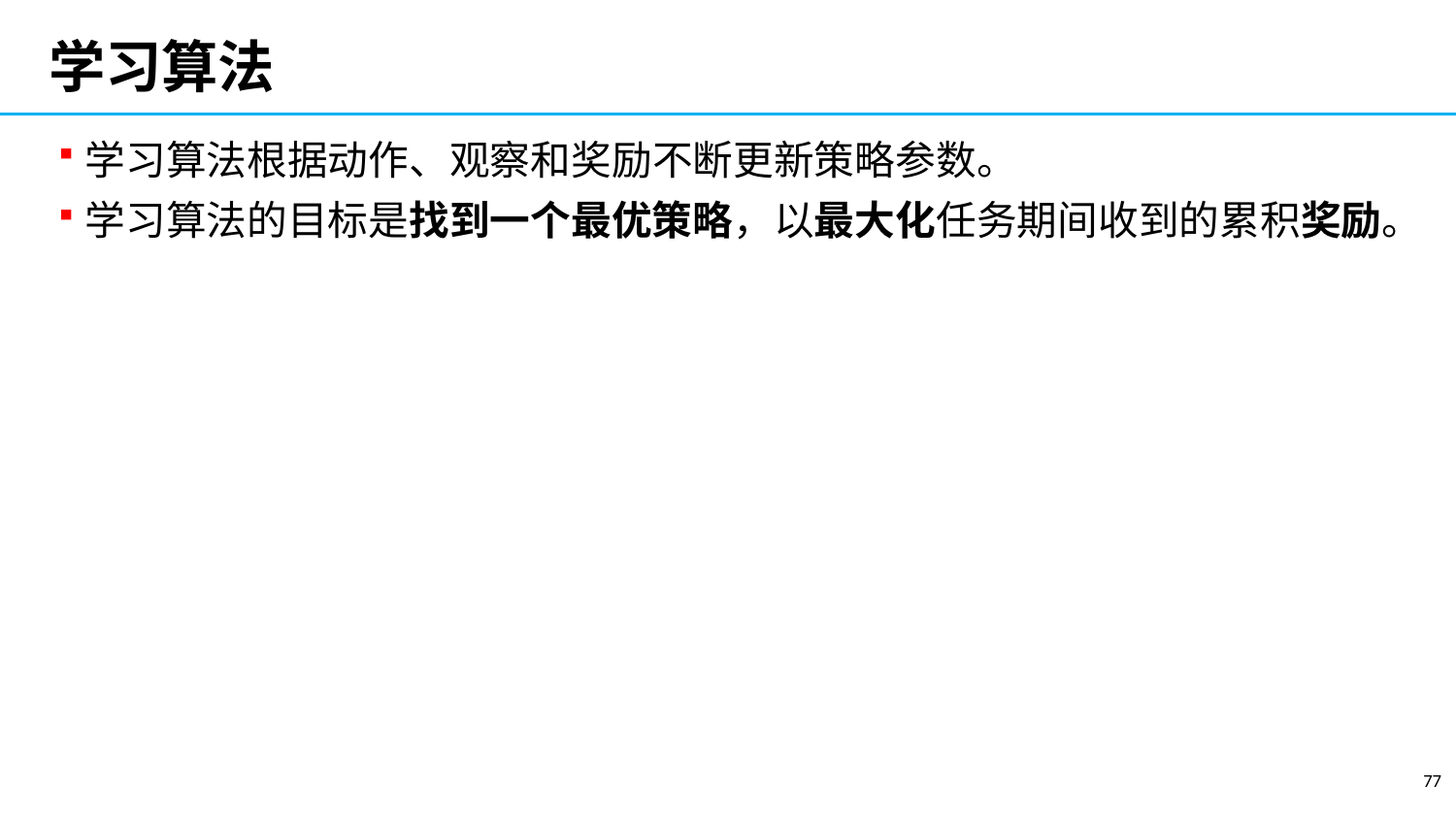

# 学习算法

学习算法根据动作、观察和奖励不断更新策略参数。
学习算法的目标是找到一个最优策略，以最大化任务期间收到的累积奖励。
77